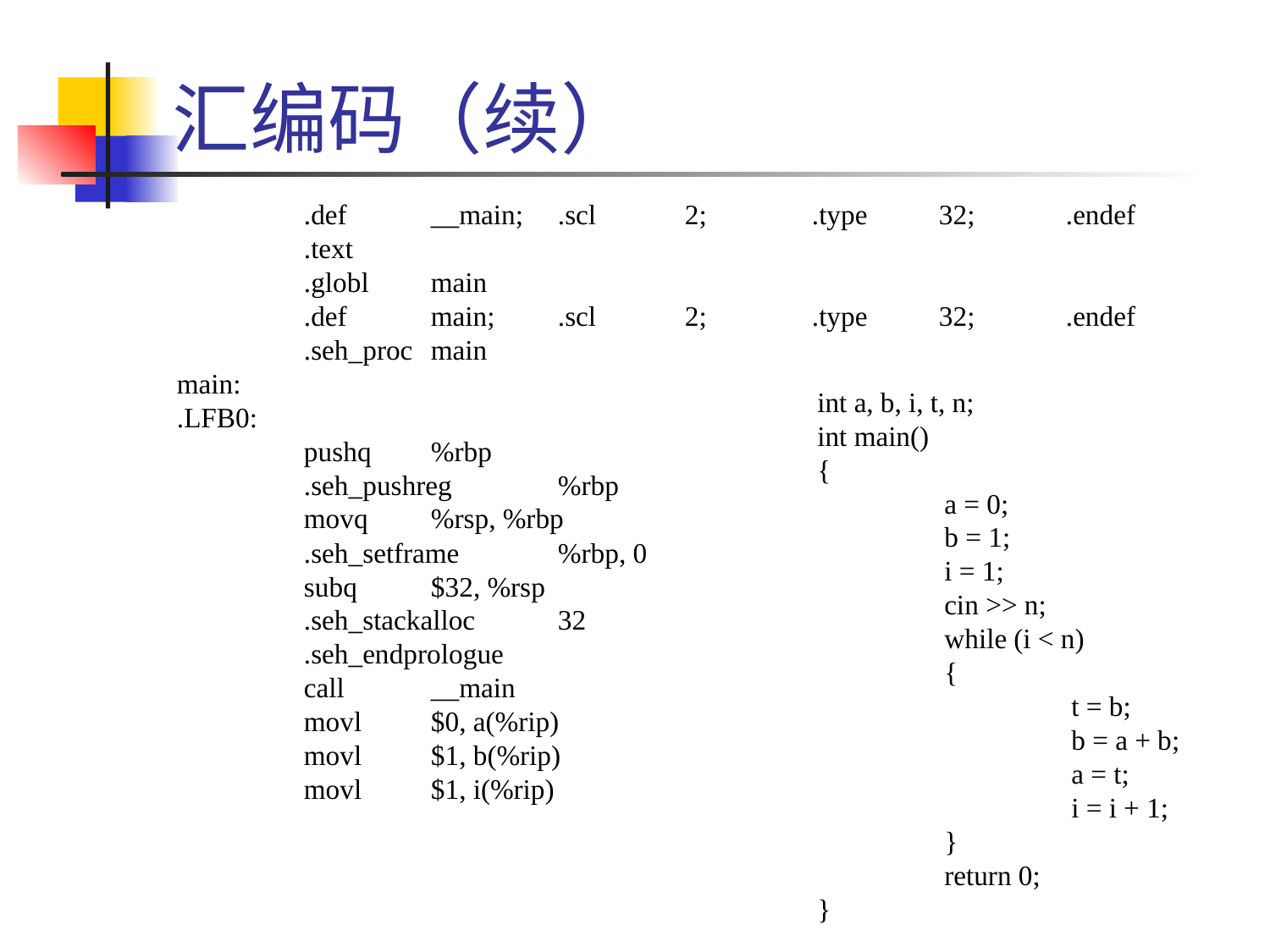

# 汇编码（续）
	.def	__main;	.scl	2;	.type	32;	.endef
	.text
	.globl	main
	.def	main;	.scl	2;	.type	32;	.endef
	.seh_proc	main
main:
.LFB0:
	pushq	%rbp
	.seh_pushreg	%rbp
	movq	%rsp, %rbp
	.seh_setframe	%rbp, 0
	subq	$32, %rsp
	.seh_stackalloc	32
	.seh_endprologue
	call	__main
	movl	$0, a(%rip)
	movl	$1, b(%rip)
	movl	$1, i(%rip)
int a, b, i, t, n;
int main()
{
	a = 0;
	b = 1;
	i = 1;
	cin >> n;
	while (i < n)
	{
		t = b;
		b = a + b;
		a = t;
		i = i + 1;
	}
	return 0;
}